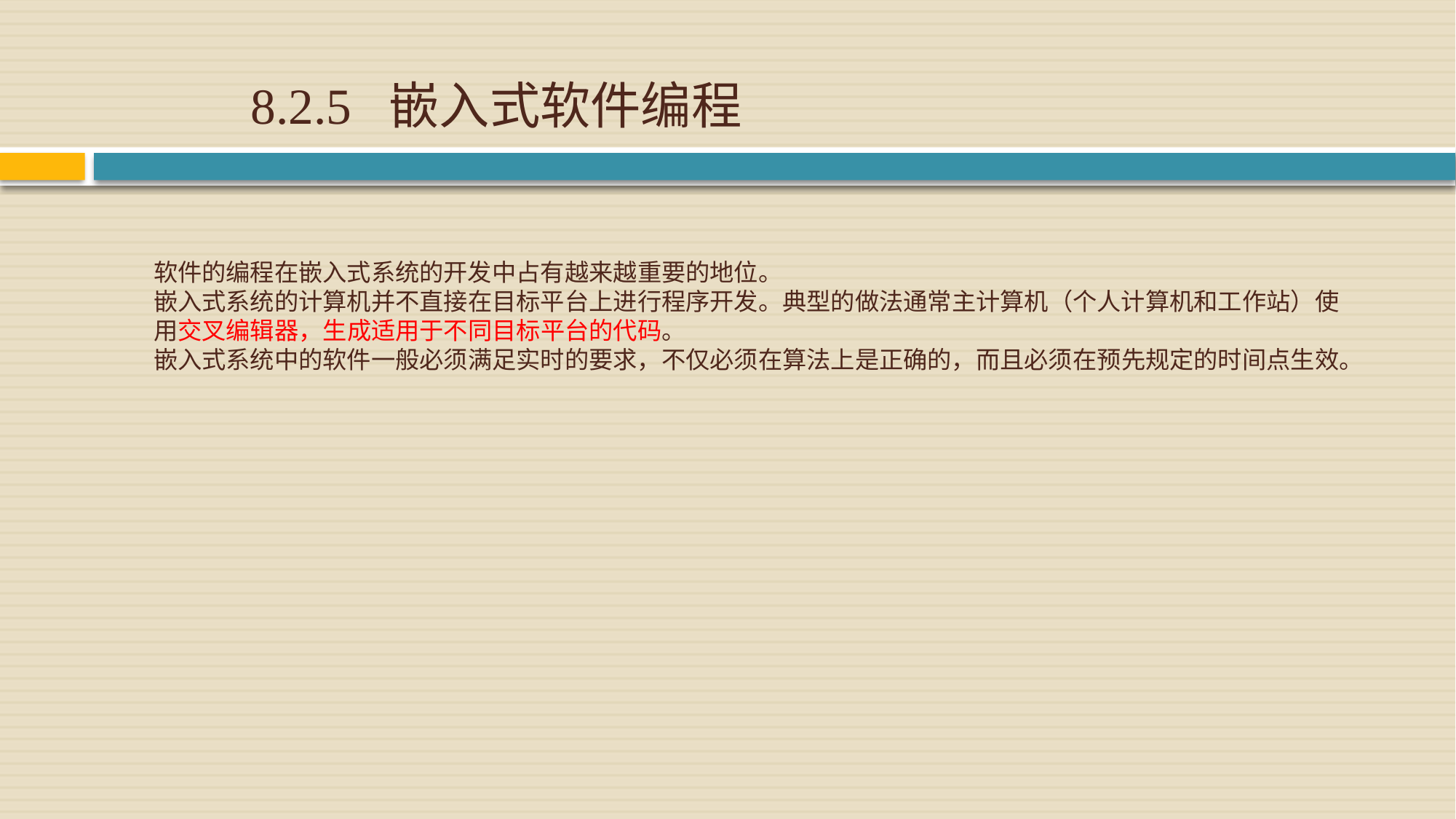

8.2.5  嵌入式软件编程
# 软件的编程在嵌入式系统的开发中占有越来越重要的地位。
嵌入式系统的计算机并不直接在目标平台上进行程序开发。典型的做法通常主计算机（个人计算机和工作站）使用交叉编辑器，生成适用于不同目标平台的代码。
嵌入式系统中的软件一般必须满足实时的要求，不仅必须在算法上是正确的，而且必须在预先规定的时间点生效。